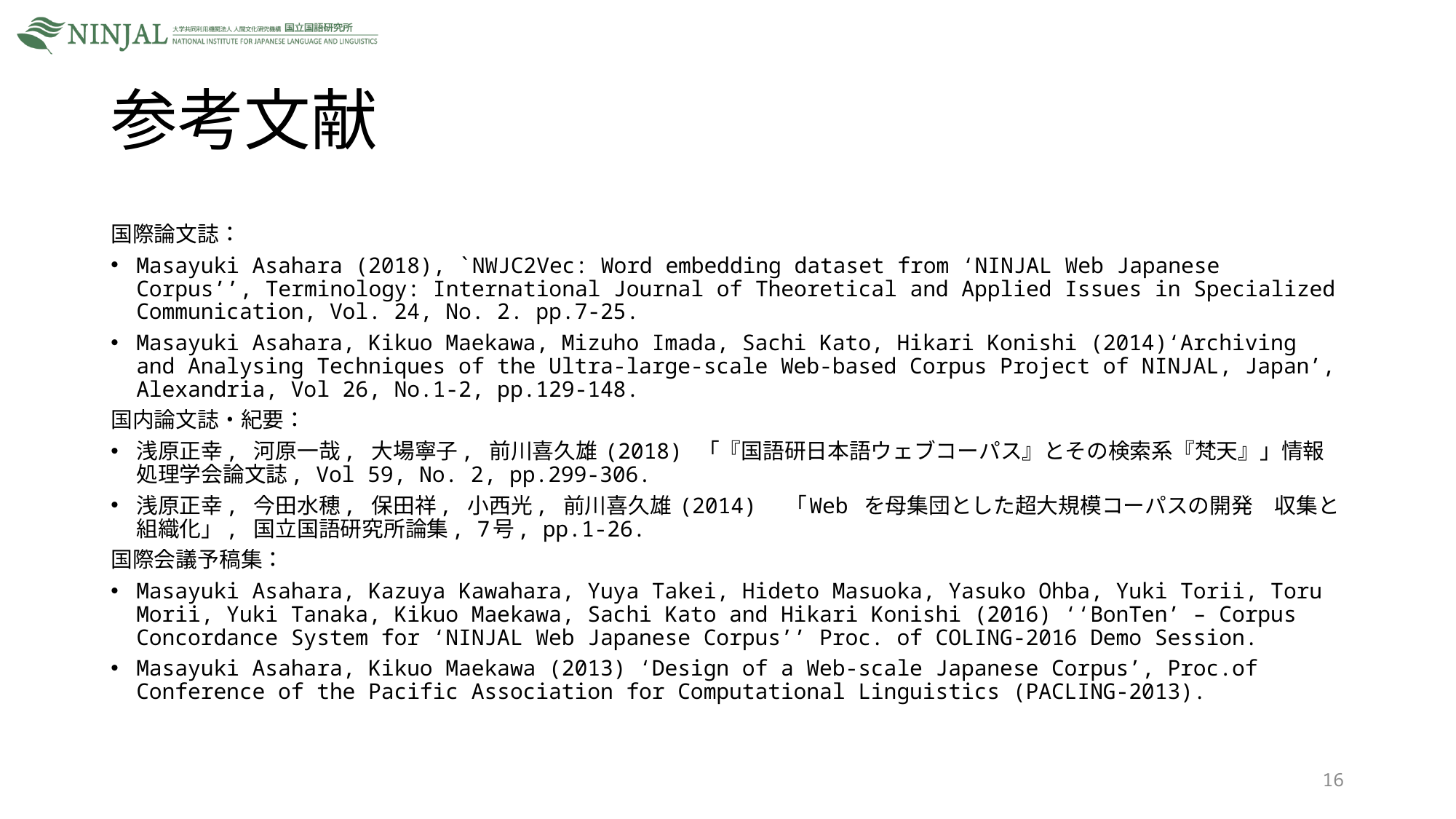

# 参考文献
国際論文誌：
Masayuki Asahara (2018), `NWJC2Vec: Word embedding dataset from ‘NINJAL Web Japanese Corpus’’, Terminology: International Journal of Theoretical and Applied Issues in Specialized Communication, Vol. 24, No. 2. pp.7-25.
Masayuki Asahara, Kikuo Maekawa, Mizuho Imada, Sachi Kato, Hikari Konishi (2014)‘Archiving and Analysing Techniques of the Ultra-large-scale Web-based Corpus Project of NINJAL, Japan’, Alexandria, Vol 26, No.1-2, pp.129-148.
国内論文誌・紀要：
浅原正幸, 河原一哉, 大場寧子, 前川喜久雄 (2018) 「『国語研日本語ウェブコーパス』とその検索系『梵天』」情報処理学会論文誌, Vol 59, No. 2, pp.299-306.
浅原正幸, 今田水穂, 保田祥, 小西光, 前川喜久雄 (2014)  「Web を母集団とした超大規模コーパスの開発　収集と組織化」, 国立国語研究所論集, 7号, pp.1-26.
国際会議予稿集：
Masayuki Asahara, Kazuya Kawahara, Yuya Takei, Hideto Masuoka, Yasuko Ohba, Yuki Torii, Toru Morii, Yuki Tanaka, Kikuo Maekawa, Sachi Kato and Hikari Konishi (2016) ‘‘BonTen’ – Corpus Concordance System for ‘NINJAL Web Japanese Corpus’’ Proc. of COLING-2016 Demo Session.
Masayuki Asahara, Kikuo Maekawa (2013) ‘Design of a Web-scale Japanese Corpus’, Proc.of Conference of the Pacific Association for Computational Linguistics (PACLING-2013).

16